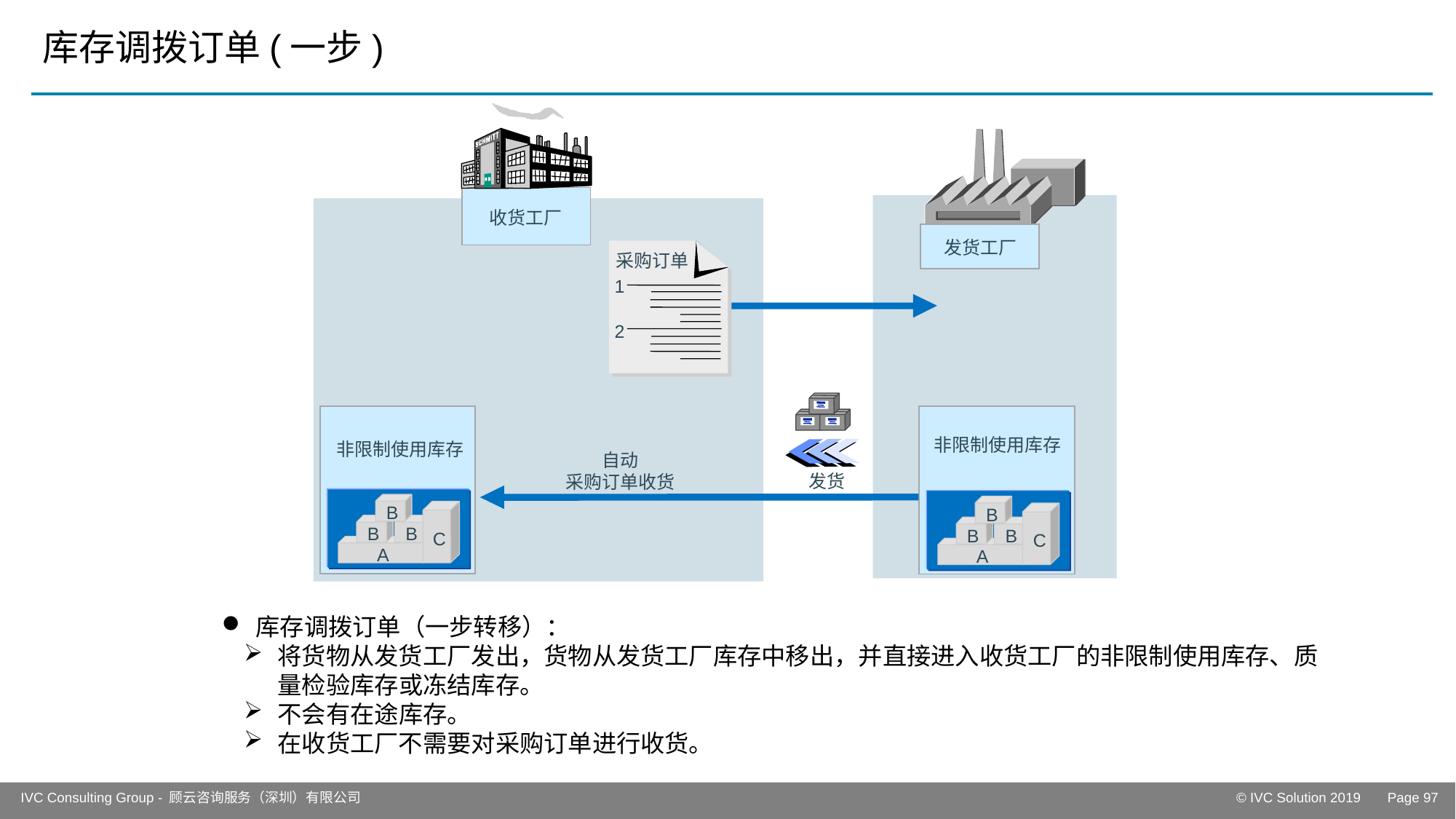

# 库存调拨订单(一步)

收货工厂

发货工厂

采购订单
1

2

非限制使用库存

B

B
B
C

A

非限制使用库存

B

B
B
C

A

自动
采购订单收货
发货

库存调拨订单（一步转移）：
将货物从发货工厂发出，货物从发货工厂库存中移出，并直接进入收货工厂的非限制使用库存、质量检验库存或冻结库存。
不会有在途库存。
在收货工厂不需要对采购订单进行收货。